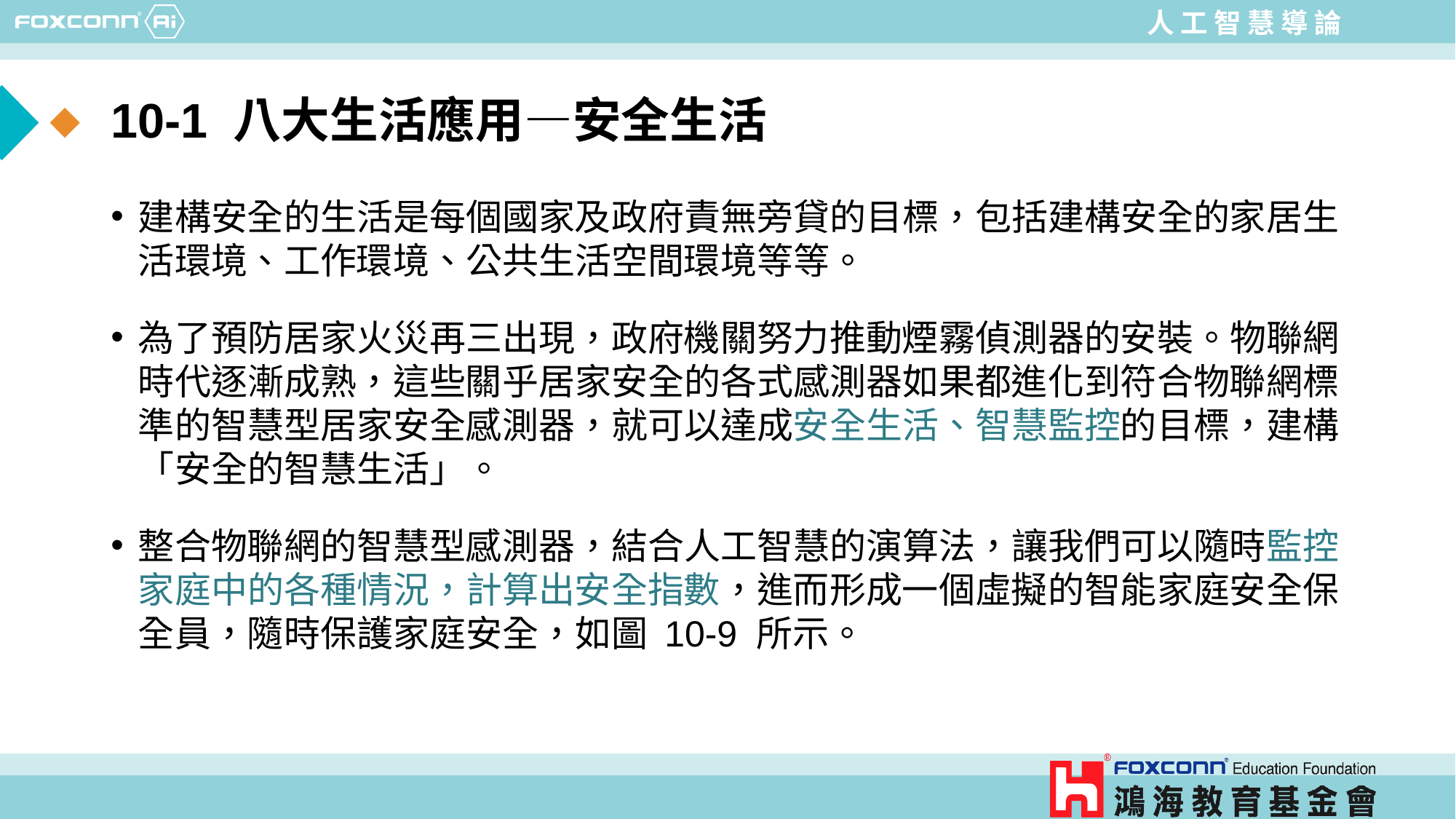

# 10-1 八大生活應用—安全生活
建構安全的生活是每個國家及政府責無旁貸的目標，包括建構安全的家居生活環境、工作環境、公共生活空間環境等等。
為了預防居家火災再三出現，政府機關努力推動煙霧偵測器的安裝。物聯網時代逐漸成熟，這些關乎居家安全的各式感測器如果都進化到符合物聯網標準的智慧型居家安全感測器，就可以達成安全生活、智慧監控的目標，建構「安全的智慧生活」。
整合物聯網的智慧型感測器，結合人工智慧的演算法，讓我們可以隨時監控家庭中的各種情況，計算出安全指數，進而形成一個虛擬的智能家庭安全保全員，隨時保護家庭安全，如圖 10-9 所示。